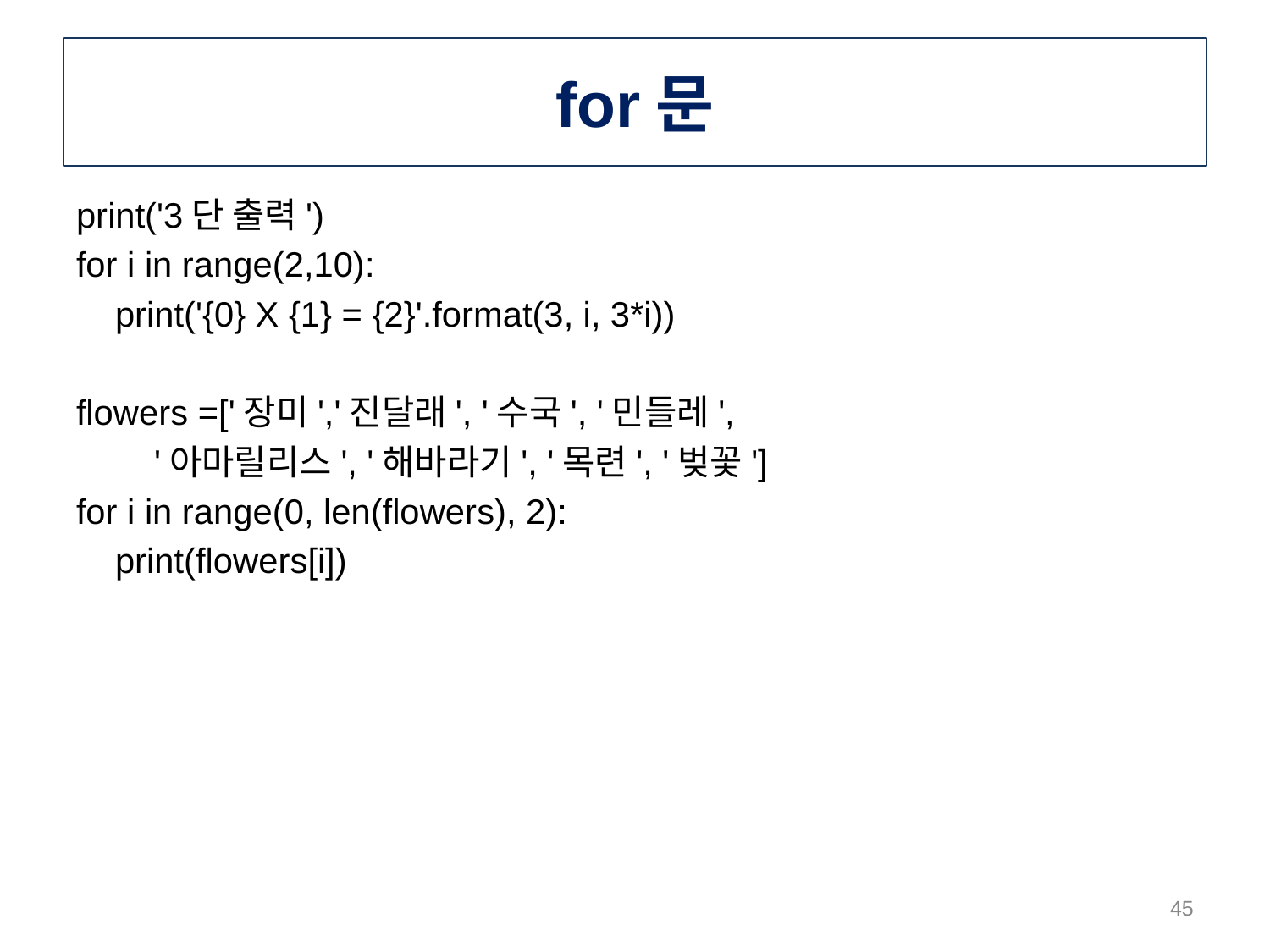

# for문
print('3단 출력')
for i in range(2,10):
    print('{0} X {1} = {2}'.format(3, i, 3*i))

flowers =['장미','진달래', '수국', '민들레',
        '아마릴리스', '해바라기', '목련', '벚꽃']
for i in range(0, len(flowers), 2):
    print(flowers[i])

45